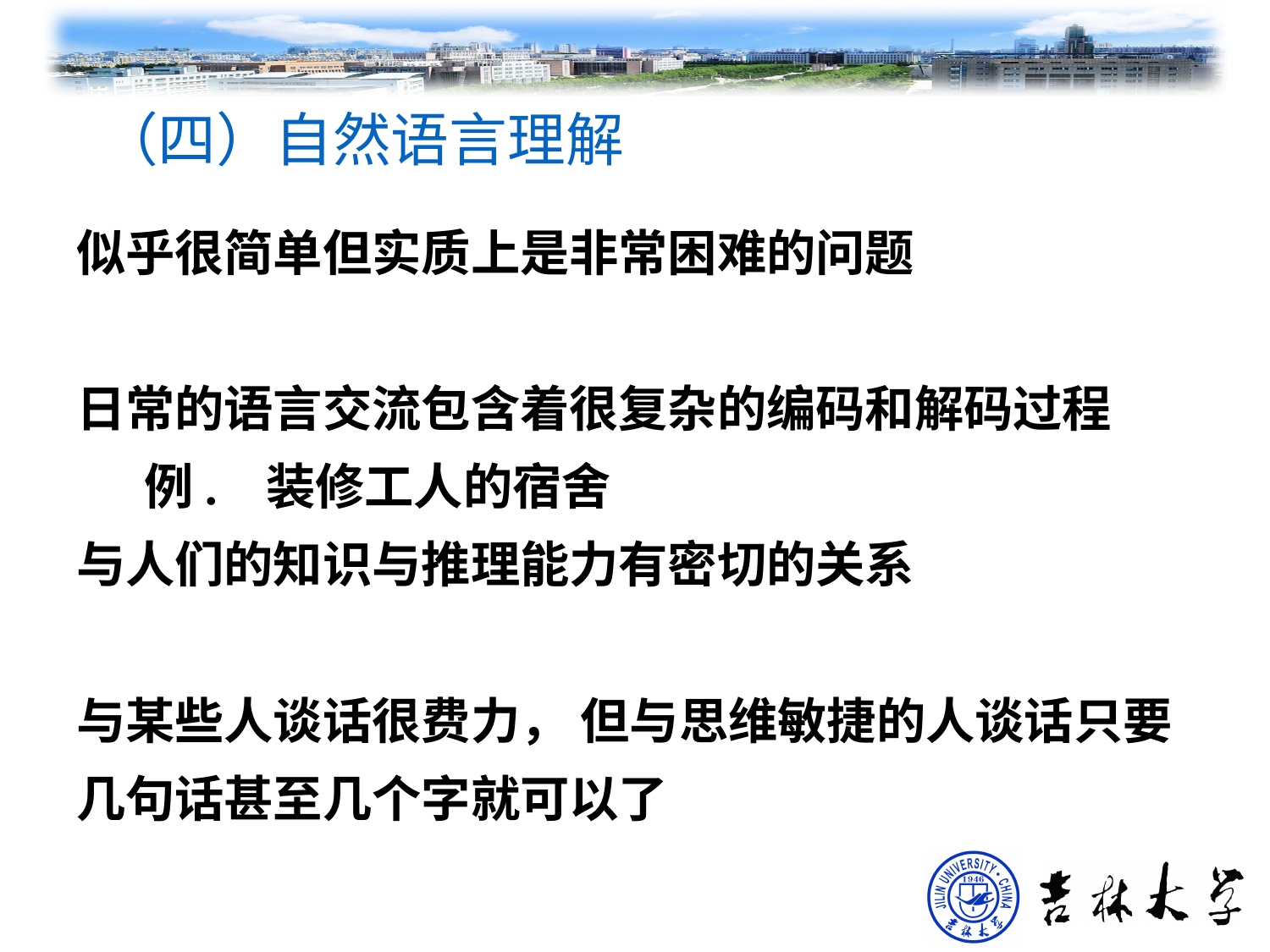

# （四）自然语言理解
似乎很简单但实质上是非常困难的问题

日常的语言交流包含着很复杂的编码和解码过程
     例.   装修工人的宿舍
与人们的知识与推理能力有密切的关系

与某些人谈话很费力， 但与思维敏捷的人谈话只要
几句话甚至几个字就可以了